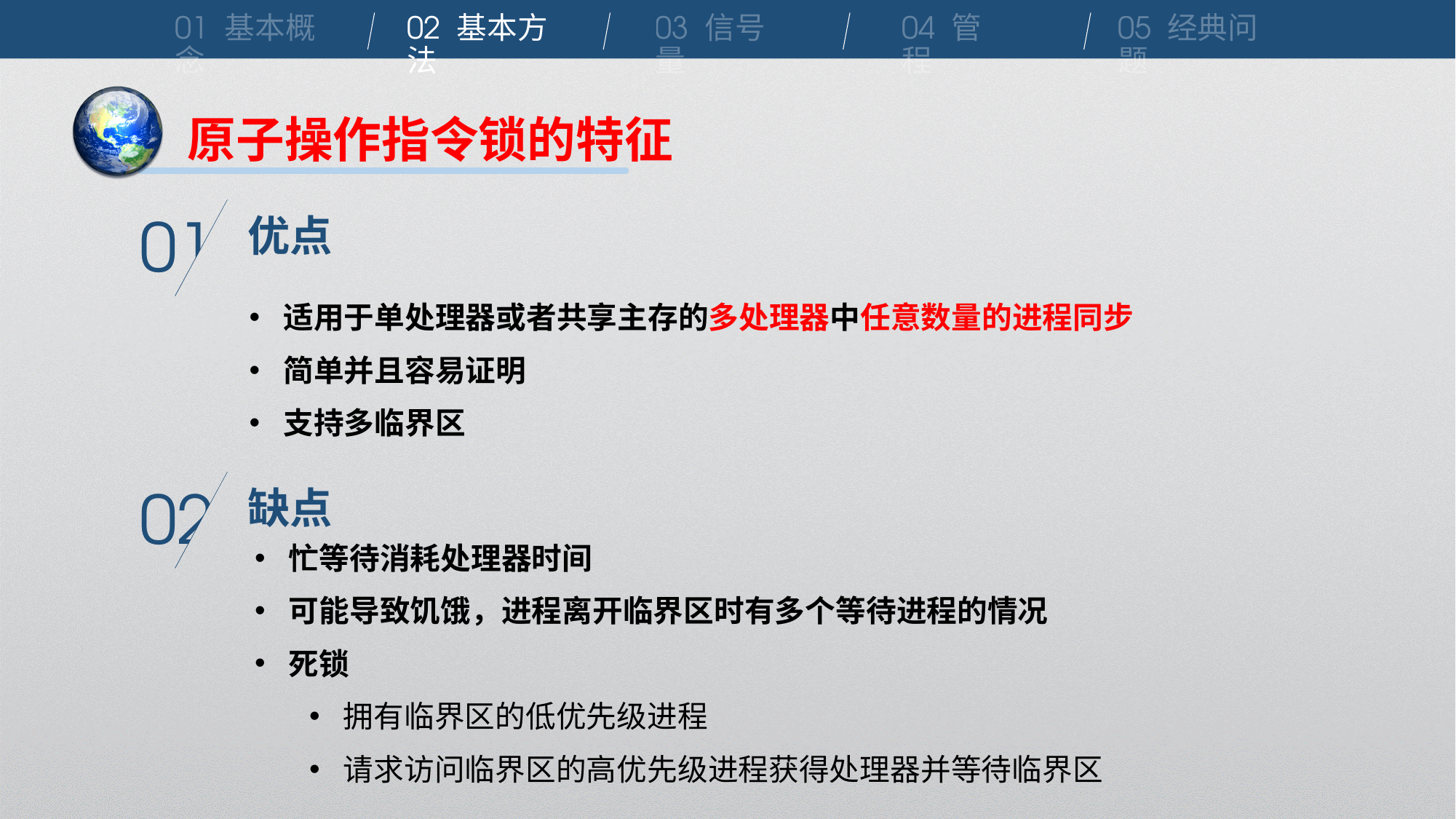

01 基本概念
02 基本方法
03 信号量
04 管程
05 经典问题
原子操作指令锁的特征
优点

01
适用于单处理器或者共享主存的多处理器中任意数量的进程同步
简单并且容易证明
支持多临界区
缺点

02
忙等待消耗处理器时间
可能导致饥饿，进程离开临界区时有多个等待进程的情况
死锁
拥有临界区的低优先级进程
请求访问临界区的高优先级进程获得处理器并等待临界区